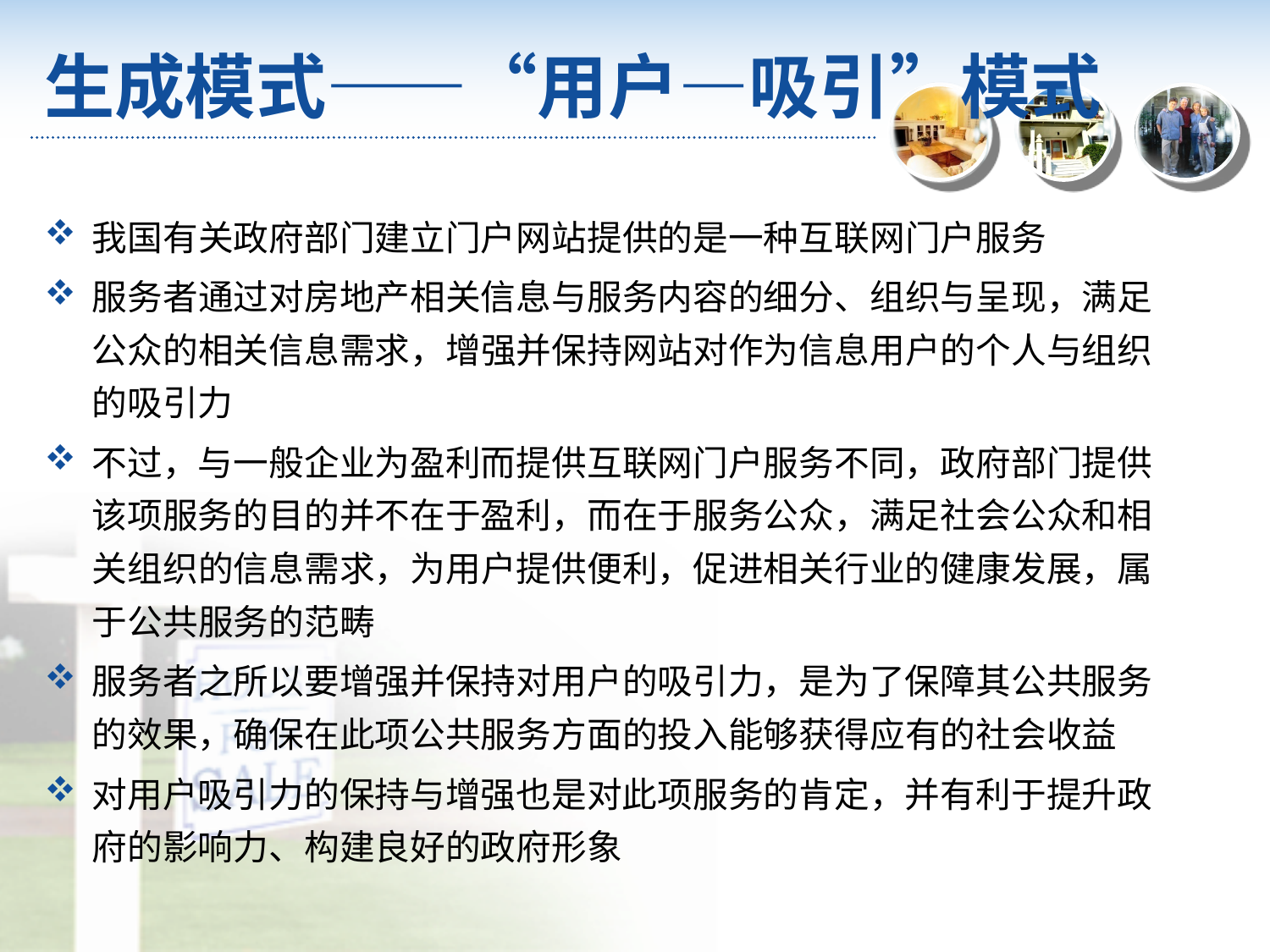

# 生成模式——“用户—吸引”模式
我国有关政府部门建立门户网站提供的是一种互联网门户服务
服务者通过对房地产相关信息与服务内容的细分、组织与呈现，满足公众的相关信息需求，增强并保持网站对作为信息用户的个人与组织的吸引力
不过，与一般企业为盈利而提供互联网门户服务不同，政府部门提供该项服务的目的并不在于盈利，而在于服务公众，满足社会公众和相关组织的信息需求，为用户提供便利，促进相关行业的健康发展，属于公共服务的范畴
服务者之所以要增强并保持对用户的吸引力，是为了保障其公共服务的效果，确保在此项公共服务方面的投入能够获得应有的社会收益
对用户吸引力的保持与增强也是对此项服务的肯定，并有利于提升政府的影响力、构建良好的政府形象